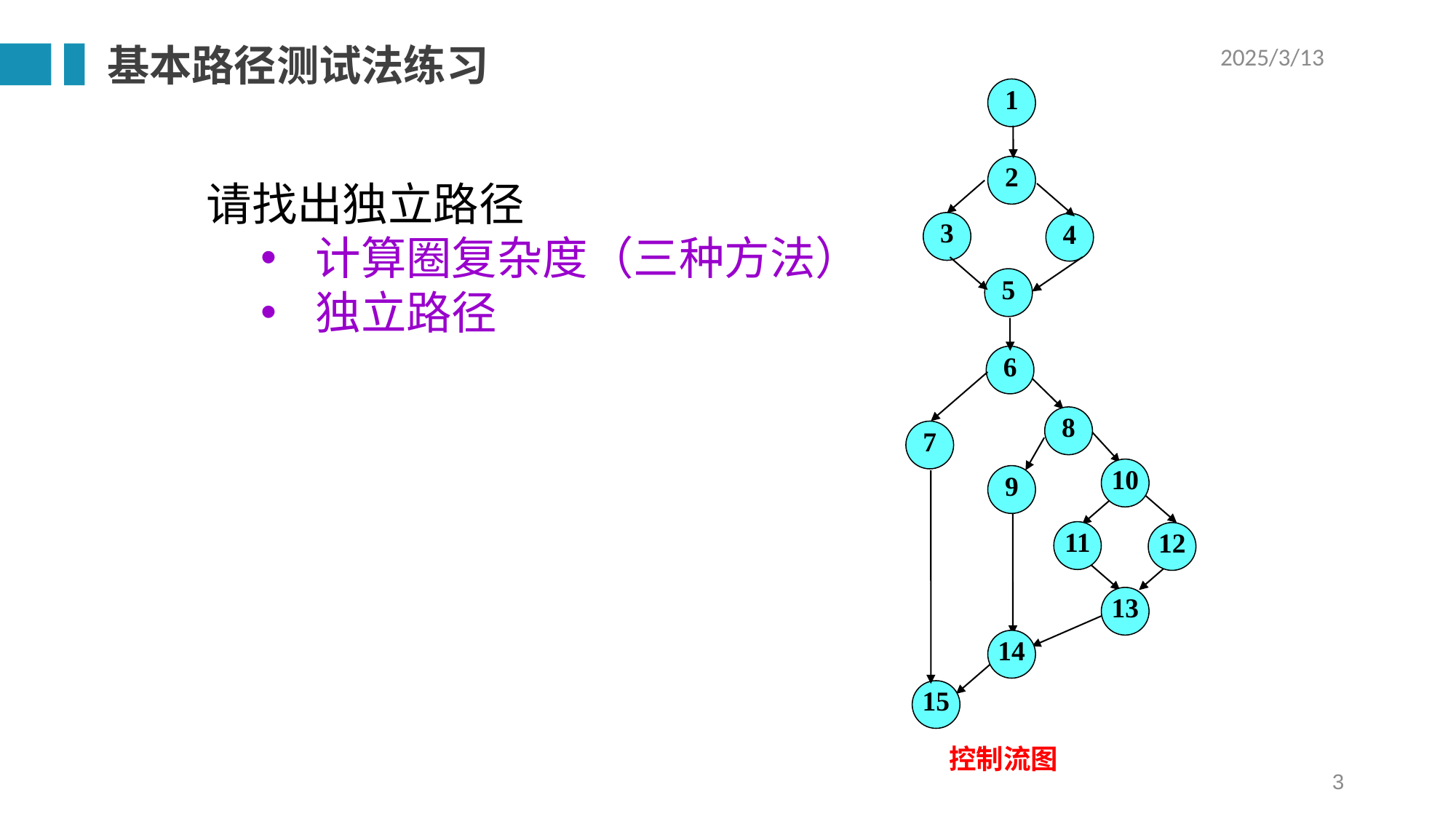

基本路径测试法练习

2025/3/13

1

2

3
4

5

6

8
7

10
9

11
12

13

14

15
控制流图
请找出独立路径
计算圈复杂度（三种方法）
独立路径
3